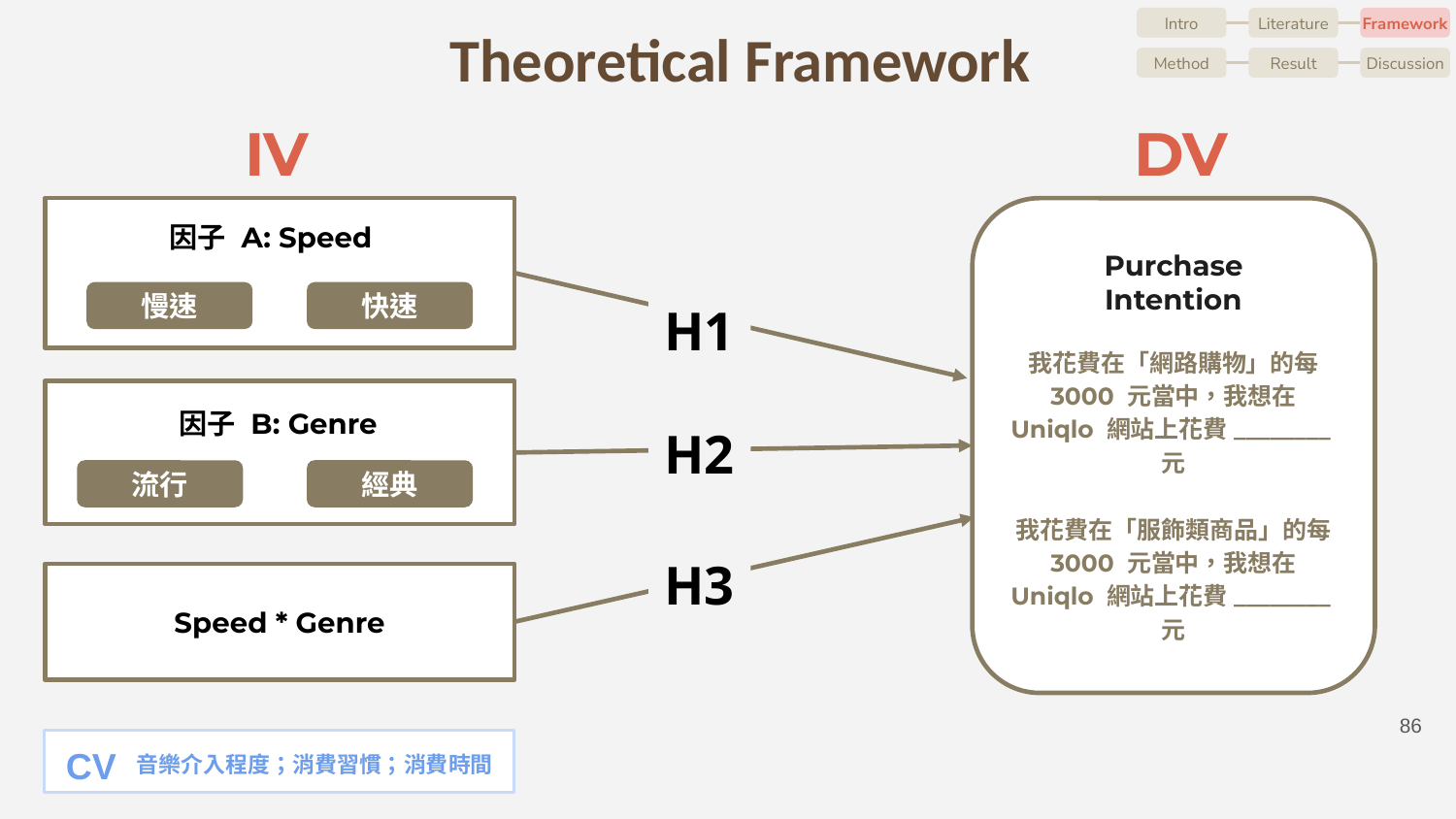

# Theoretical Framework
Intro
Literature
Framework
Method
Result
Discussion
IV
DV

因子 A: Speed
慢速
快速

​​

我花費在「網路購物」的每 3000 元當中，我想在 Uniqlo 網站上花費________元

我花費在「服飾類商品」的每 3000 元當中，我想在 Uniqlo 網站上花費________元

Purchase Intention
H1

因子 B: Genre
流行
經典
H2
H3
Speed * Genre
86
CV
音樂介入程度；消費習慣；消費時間